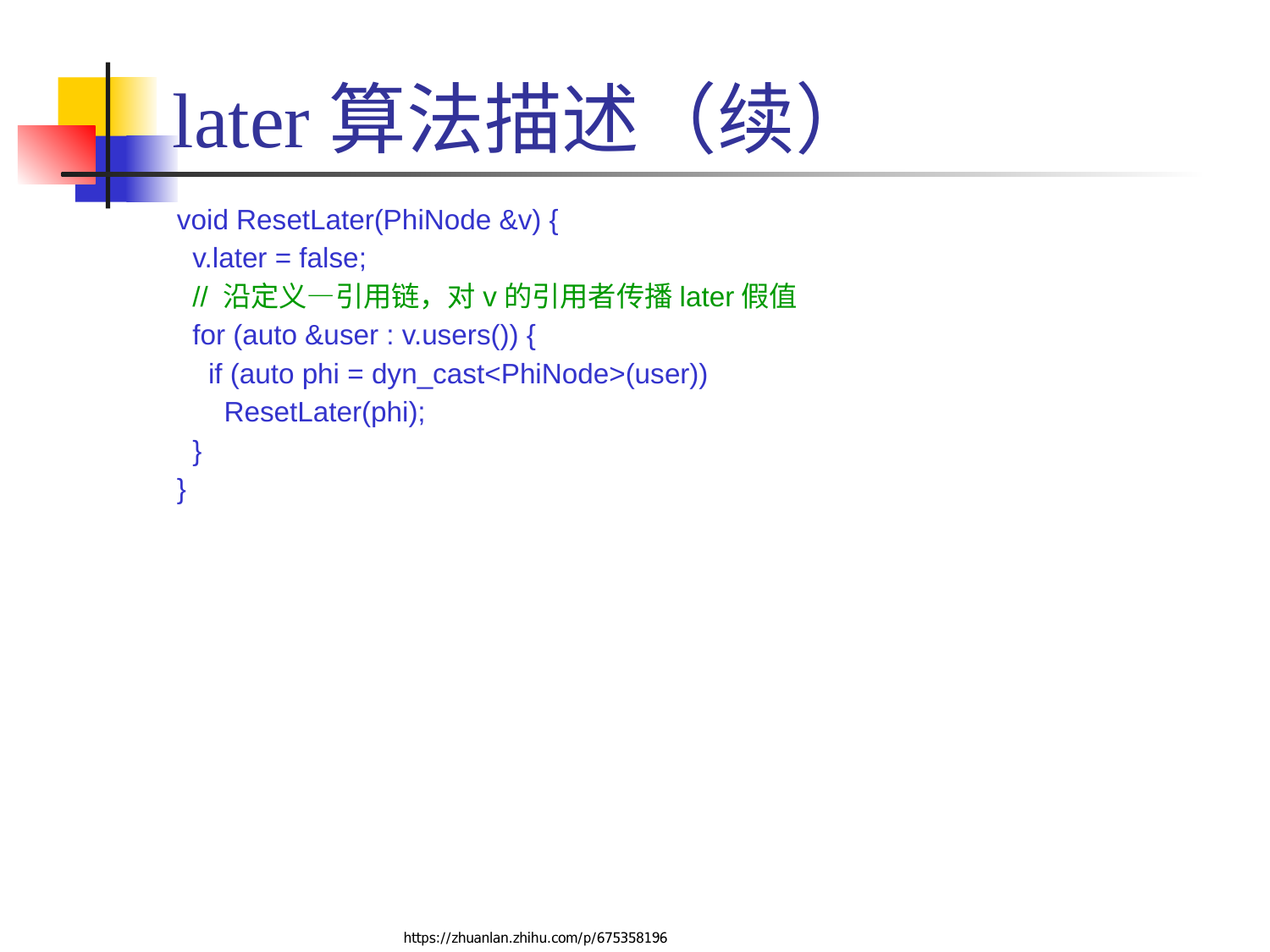

# later算法描述（续）
void ResetLater(PhiNode &v) {
  v.later = false;
  // 沿定义—引用链，对v的引用者传播later假值
  for (auto &user : v.users()) {
    if (auto phi = dyn_cast<PhiNode>(user))
      ResetLater(phi);
  }
}
https://zhuanlan.zhihu.com/p/675358196